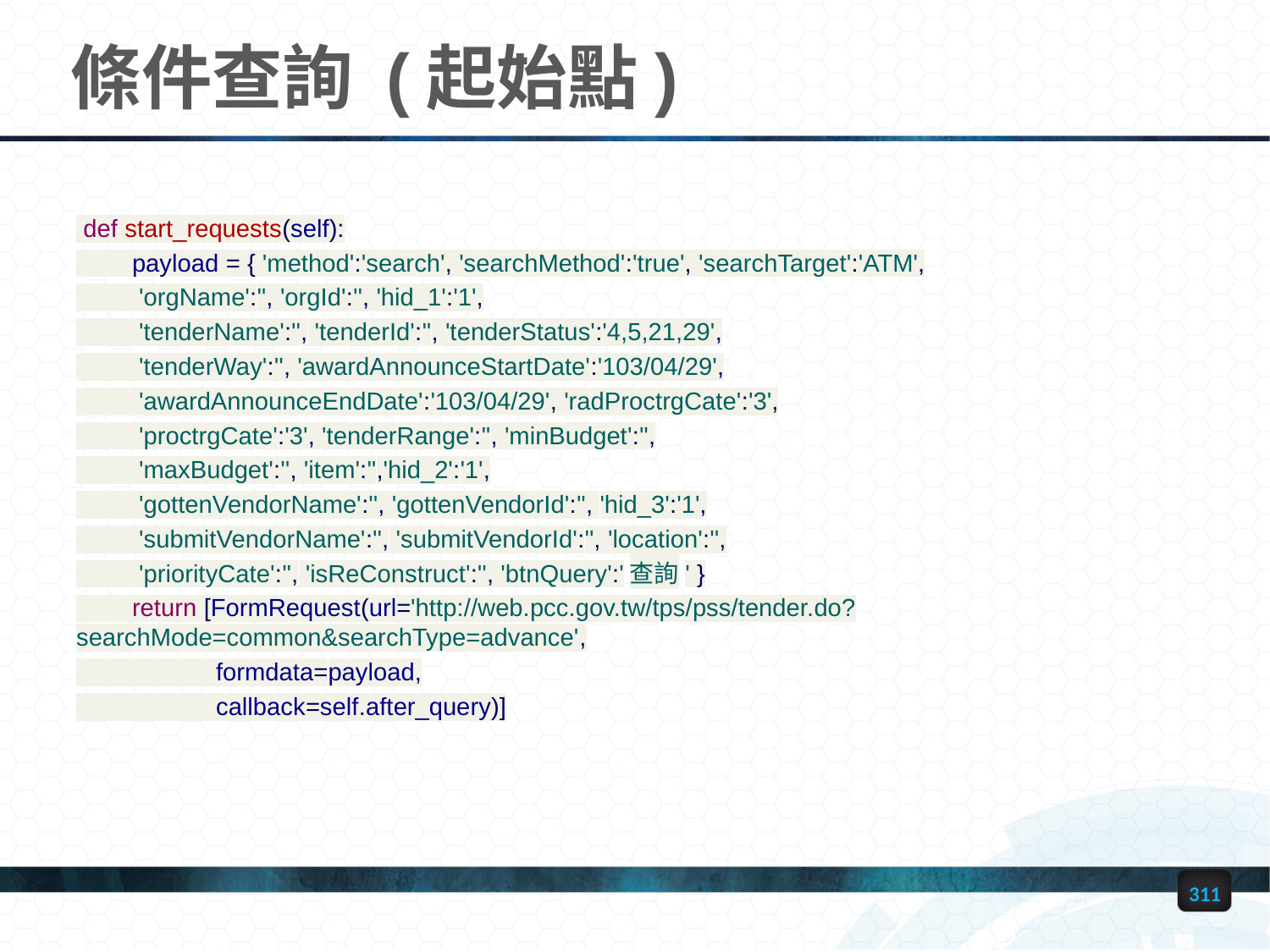

# 條件查詢 (起始點)
 def start_requests(self):
        payload = { 'method':'search', 'searchMethod':'true', 'searchTarget':'ATM',
         'orgName':'', 'orgId':'', 'hid_1':'1',
         'tenderName':'', 'tenderId':'', 'tenderStatus':'4,5,21,29',
         'tenderWay':'', 'awardAnnounceStartDate':'103/04/29',
         'awardAnnounceEndDate':'103/04/29', 'radProctrgCate':'3',
         'proctrgCate':'3', 'tenderRange':'', 'minBudget':'',
         'maxBudget':'', 'item':'','hid_2':'1',
         'gottenVendorName':'', 'gottenVendorId':'', 'hid_3':'1',
         'submitVendorName':'', 'submitVendorId':'', 'location':'',
         'priorityCate':'', 'isReConstruct':'', 'btnQuery':'查詢' }
        return [FormRequest(url='http://web.pcc.gov.tw/tps/pss/tender.do?searchMode=common&searchType=advance',
                    formdata=payload,
                    callback=self.after_query)]
311